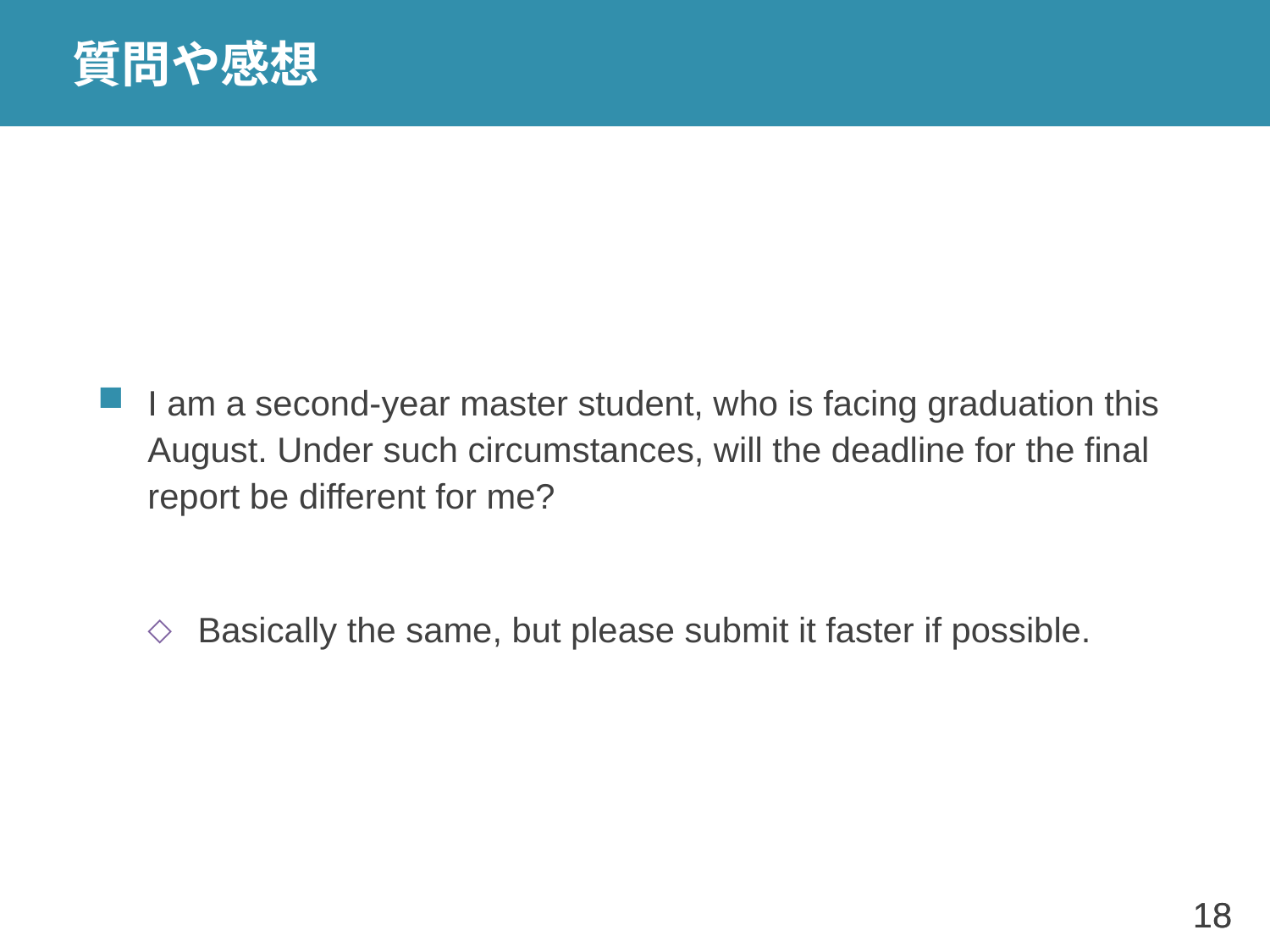

# 質問や感想
I am a second-year master student, who is facing graduation this August. Under such circumstances, will the deadline for the final report be different for me?

Basically the same, but please submit it faster if possible.